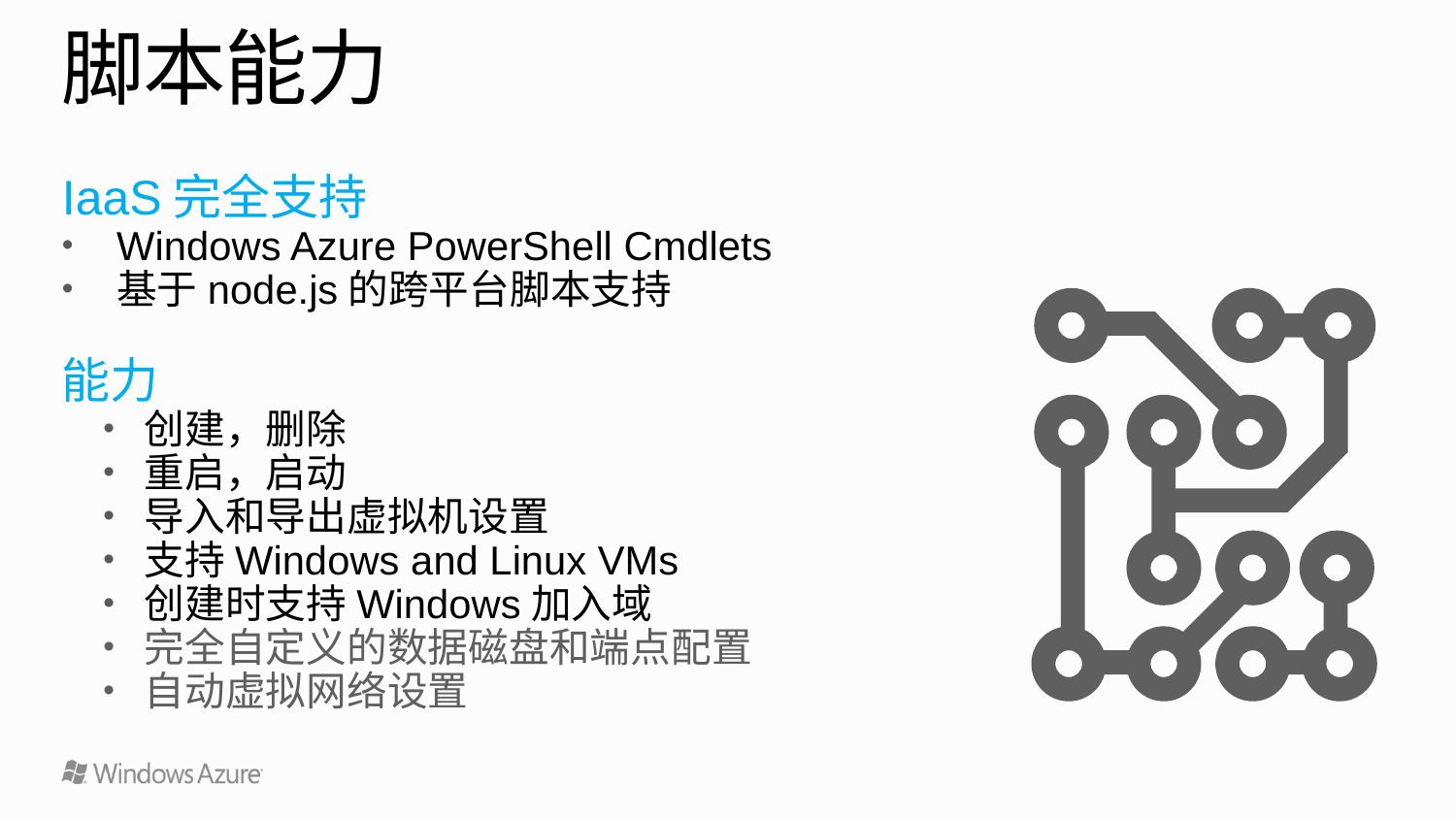

# 脚本能力
IaaS完全支持
Windows Azure PowerShell Cmdlets
基于node.js的跨平台脚本支持

能力
创建，删除
重启，启动
导入和导出虚拟机设置
支持Windows and Linux VMs
创建时支持Windows加入域
完全自定义的数据磁盘和端点配置
自动虚拟网络设置